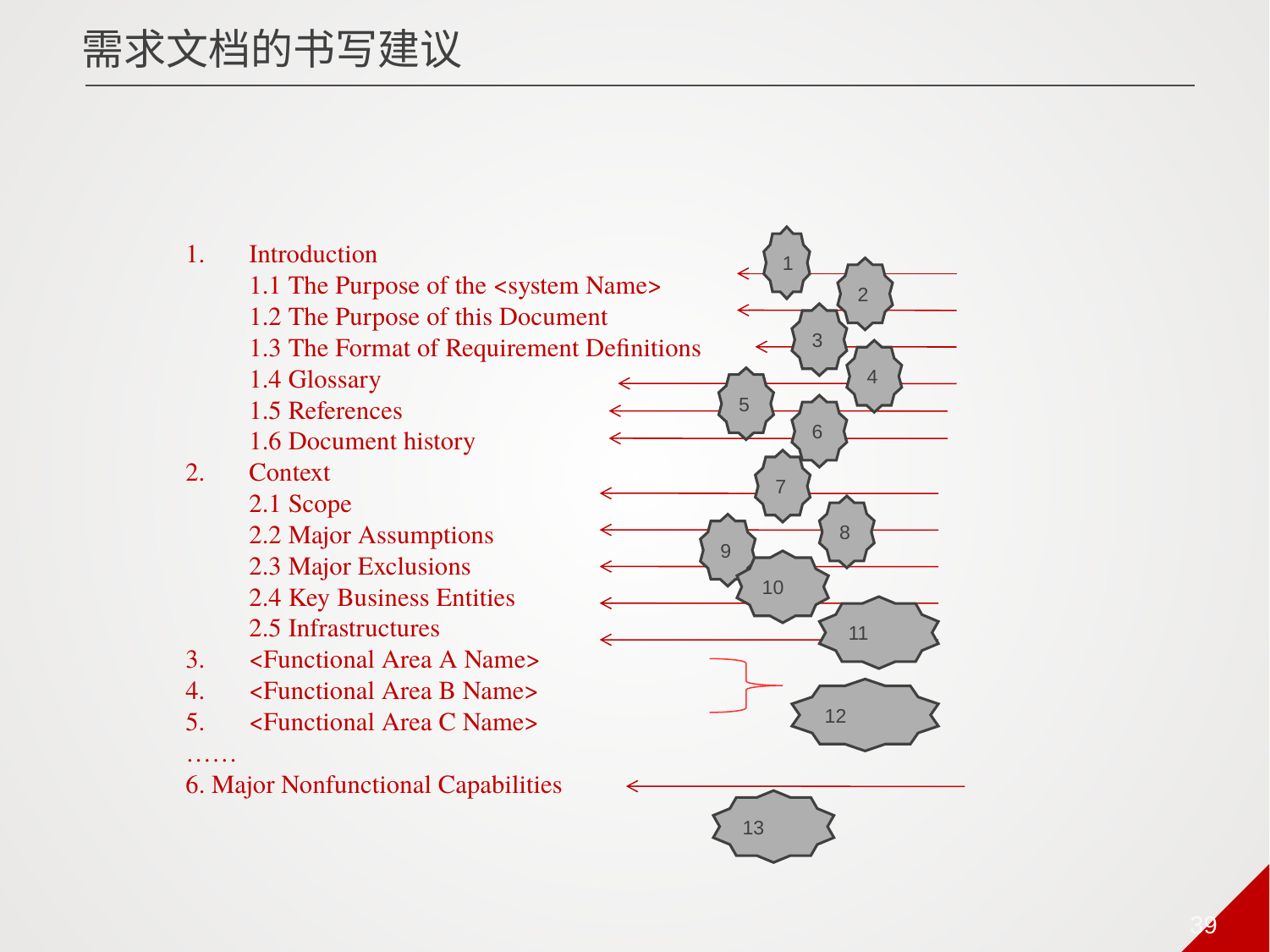

需求文档的书写建议
1
Introduction
1.1 The Purpose of the <system Name>
1.2 The Purpose of this Document
1.3 The Format of Requirement Definitions
1.4 Glossary
1.5 References
1.6 Document history
Context
2.1 Scope
2.2 Major Assumptions
2.3 Major Exclusions
2.4 Key Business Entities
2.5 Infrastructures
<Functional Area A Name>
<Functional Area B Name>
<Functional Area C Name>
……
6. Major Nonfunctional Capabilities

2
3
4
5
6
7
8
9
10
11

12
13